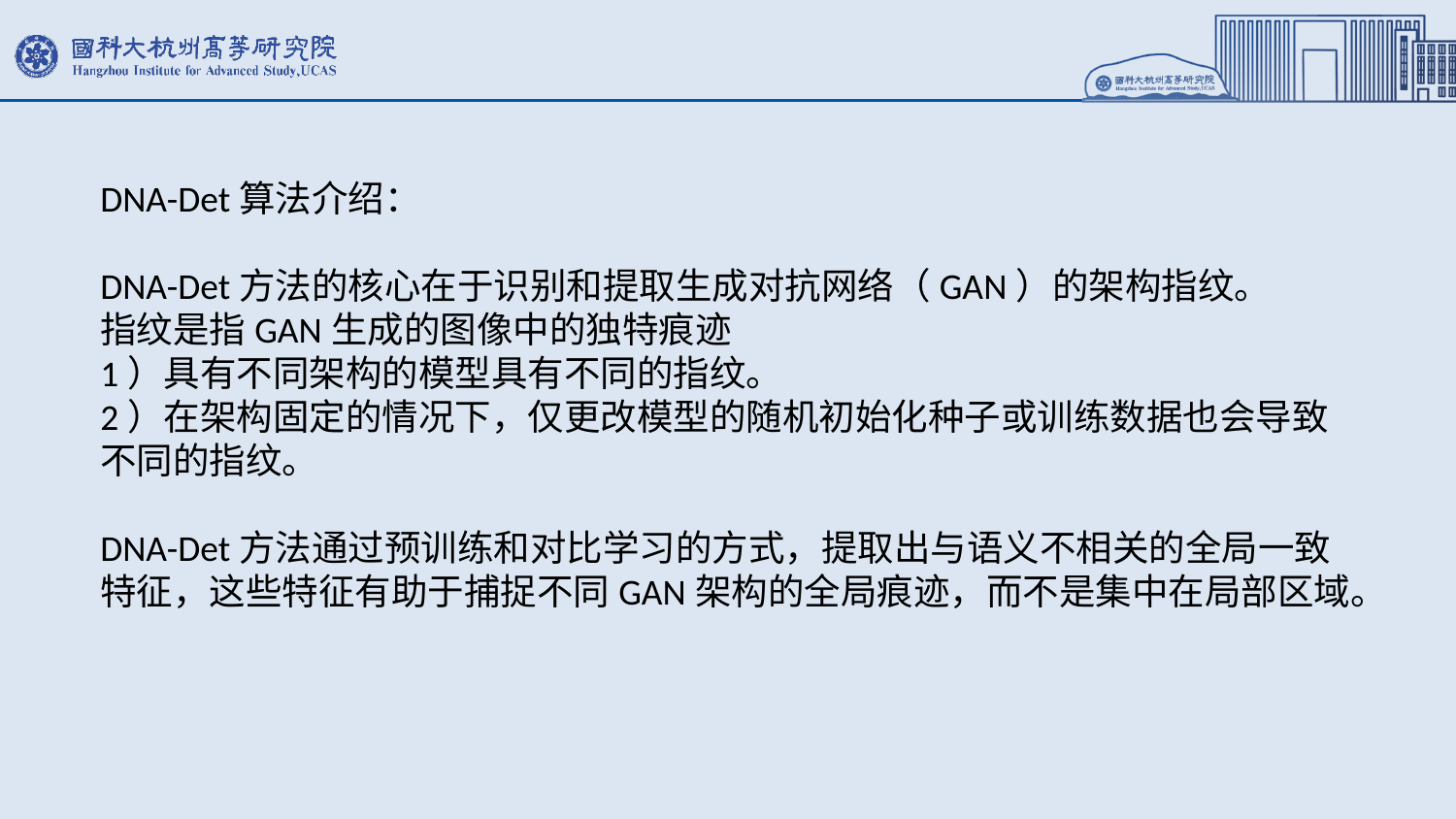

DNA-Det算法介绍：

DNA-Det方法的核心在于识别和提取生成对抗网络（GAN）的架构指纹。
指纹是指GAN生成的图像中的独特痕迹
1）具有不同架构的模型具有不同的指纹。
2）在架构固定的情况下，仅更改模型的随机初始化种子或训练数据也会导致不同的指纹。

DNA-Det方法通过预训练和对比学习的方式，提取出与语义不相关的全局一致特征，这些特征有助于捕捉不同GAN架构的全局痕迹，而不是集中在局部区域。